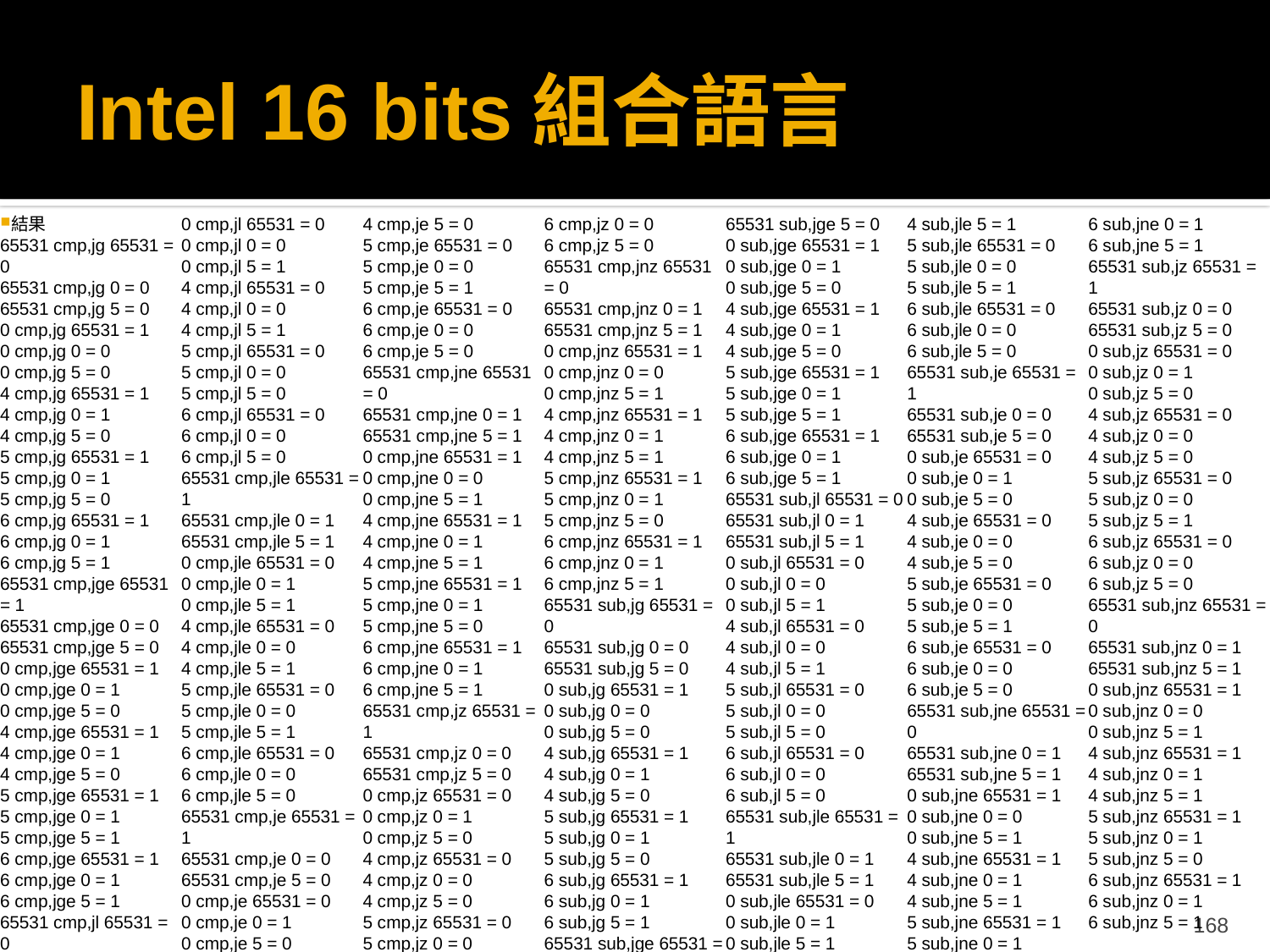

# Intel 16 bits組合語言
結果
65531 cmp,jg 65531 = 0
65531 cmp,jg 0 = 0
65531 cmp,jg 5 = 0
0 cmp,jg 65531 = 1
0 cmp,jg 0 = 0
0 cmp,jg 5 = 0
4 cmp,jg 65531 = 1
4 cmp,jg 0 = 1
4 cmp,jg 5 = 0
5 cmp,jg 65531 = 1
5 cmp,jg 0 = 1
5 cmp,jg 5 = 0
6 cmp,jg 65531 = 1
6 cmp,jg 0 = 1
6 cmp,jg 5 = 1
65531 cmp,jge 65531 = 1
65531 cmp,jge 0 = 0
65531 cmp,jge 5 = 0
0 cmp,jge 65531 = 1
0 cmp,jge 0 = 1
0 cmp,jge 5 = 0
4 cmp,jge 65531 = 1
4 cmp,jge 0 = 1
4 cmp,jge 5 = 0
5 cmp,jge 65531 = 1
5 cmp,jge 0 = 1
5 cmp,jge 5 = 1
6 cmp,jge 65531 = 1
6 cmp,jge 0 = 1
6 cmp,jge 5 = 1
65531 cmp,jl 65531 = 0
65531 cmp,jl 0 = 1
65531 cmp,jl 5 = 1
0 cmp,jl 65531 = 0
0 cmp,jl 0 = 0
0 cmp,jl 5 = 1
4 cmp,jl 65531 = 0
4 cmp,jl 0 = 0
4 cmp,jl 5 = 1
5 cmp,jl 65531 = 0
5 cmp,jl 0 = 0
5 cmp,jl 5 = 0
6 cmp,jl 65531 = 0
6 cmp,jl 0 = 0
6 cmp,jl 5 = 0
65531 cmp,jle 65531 = 1
65531 cmp,jle 0 = 1
65531 cmp,jle 5 = 1
0 cmp,jle 65531 = 0
0 cmp,jle 0 = 1
0 cmp,jle 5 = 1
4 cmp,jle 65531 = 0
4 cmp,jle 0 = 0
4 cmp,jle 5 = 1
5 cmp,jle 65531 = 0
5 cmp,jle 0 = 0
5 cmp,jle 5 = 1
6 cmp,jle 65531 = 0
6 cmp,jle 0 = 0
6 cmp,jle 5 = 0
65531 cmp,je 65531 = 1
65531 cmp,je 0 = 0
65531 cmp,je 5 = 0
0 cmp,je 65531 = 0
0 cmp,je 0 = 1
0 cmp,je 5 = 0
4 cmp,je 65531 = 0
4 cmp,je 0 = 0
4 cmp,je 5 = 0
5 cmp,je 65531 = 0
5 cmp,je 0 = 0
5 cmp,je 5 = 1
6 cmp,je 65531 = 0
6 cmp,je 0 = 0
6 cmp,je 5 = 0
65531 cmp,jne 65531 = 0
65531 cmp,jne 0 = 1
65531 cmp,jne 5 = 1
0 cmp,jne 65531 = 1
0 cmp,jne 0 = 0
0 cmp,jne 5 = 1
4 cmp,jne 65531 = 1
4 cmp,jne 0 = 1
4 cmp,jne 5 = 1
5 cmp,jne 65531 = 1
5 cmp,jne 0 = 1
5 cmp,jne 5 = 0
6 cmp,jne 65531 = 1
6 cmp,jne 0 = 1
6 cmp,jne 5 = 1
65531 cmp,jz 65531 = 1
65531 cmp,jz 0 = 0
65531 cmp,jz 5 = 0
0 cmp,jz 65531 = 0
0 cmp,jz 0 = 1
0 cmp,jz 5 = 0
4 cmp,jz 65531 = 0
4 cmp,jz 0 = 0
4 cmp,jz 5 = 0
5 cmp,jz 65531 = 0
5 cmp,jz 0 = 0
5 cmp,jz 5 = 1
6 cmp,jz 65531 = 0
6 cmp,jz 0 = 0
6 cmp,jz 5 = 0
65531 cmp,jnz 65531 = 0
65531 cmp,jnz 0 = 1
65531 cmp,jnz 5 = 1
0 cmp,jnz 65531 = 1
0 cmp,jnz 0 = 0
0 cmp,jnz 5 = 1
4 cmp,jnz 65531 = 1
4 cmp,jnz 0 = 1
4 cmp,jnz 5 = 1
5 cmp,jnz 65531 = 1
5 cmp,jnz 0 = 1
5 cmp,jnz 5 = 0
6 cmp,jnz 65531 = 1
6 cmp,jnz 0 = 1
6 cmp,jnz 5 = 1
65531 sub,jg 65531 = 0
65531 sub,jg 0 = 0
65531 sub,jg 5 = 0
0 sub,jg 65531 = 1
0 sub,jg 0 = 0
0 sub,jg 5 = 0
4 sub,jg 65531 = 1
4 sub,jg 0 = 1
4 sub,jg 5 = 0
5 sub,jg 65531 = 1
5 sub,jg 0 = 1
5 sub,jg 5 = 0
6 sub,jg 65531 = 1
6 sub,jg 0 = 1
6 sub,jg 5 = 1
65531 sub,jge 65531 = 1
65531 sub,jge 0 = 0
65531 sub,jge 5 = 0
0 sub,jge 65531 = 1
0 sub,jge 0 = 1
0 sub,jge 5 = 0
4 sub,jge 65531 = 1
4 sub,jge 0 = 1
4 sub,jge 5 = 0
5 sub,jge 65531 = 1
5 sub,jge 0 = 1
5 sub,jge 5 = 1
6 sub,jge 65531 = 1
6 sub,jge 0 = 1
6 sub,jge 5 = 1
65531 sub,jl 65531 = 0
65531 sub,jl 0 = 1
65531 sub,jl 5 = 1
0 sub,jl 65531 = 0
0 sub,jl 0 = 0
0 sub,jl 5 = 1
4 sub,jl 65531 = 0
4 sub,jl 0 = 0
4 sub,jl 5 = 1
5 sub,jl 65531 = 0
5 sub,jl 0 = 0
5 sub,jl 5 = 0
6 sub,jl 65531 = 0
6 sub,jl 0 = 0
6 sub,jl 5 = 0
65531 sub,jle 65531 = 1
65531 sub,jle 0 = 1
65531 sub,jle 5 = 1
0 sub,jle 65531 = 0
0 sub,jle 0 = 1
0 sub,jle 5 = 1
4 sub,jle 65531 = 0
4 sub,jle 0 = 0
4 sub,jle 5 = 1
5 sub,jle 65531 = 0
5 sub,jle 0 = 0
5 sub,jle 5 = 1
6 sub,jle 65531 = 0
6 sub,jle 0 = 0
6 sub,jle 5 = 0
65531 sub,je 65531 = 1
65531 sub,je 0 = 0
65531 sub,je 5 = 0
0 sub,je 65531 = 0
0 sub,je 0 = 1
0 sub,je 5 = 0
4 sub,je 65531 = 0
4 sub,je 0 = 0
4 sub,je 5 = 0
5 sub,je 65531 = 0
5 sub,je 0 = 0
5 sub,je 5 = 1
6 sub,je 65531 = 0
6 sub,je 0 = 0
6 sub,je 5 = 0
65531 sub,jne 65531 = 0
65531 sub,jne 0 = 1
65531 sub,jne 5 = 1
0 sub,jne 65531 = 1
0 sub,jne 0 = 0
0 sub,jne 5 = 1
4 sub,jne 65531 = 1
4 sub,jne 0 = 1
4 sub,jne 5 = 1
5 sub,jne 65531 = 1
5 sub,jne 0 = 1
5 sub,jne 5 = 0
6 sub,jne 65531 = 1
6 sub,jne 0 = 1
6 sub,jne 5 = 1
65531 sub,jz 65531 = 1
65531 sub,jz 0 = 0
65531 sub,jz 5 = 0
0 sub,jz 65531 = 0
0 sub,jz 0 = 1
0 sub,jz 5 = 0
4 sub,jz 65531 = 0
4 sub,jz 0 = 0
4 sub,jz 5 = 0
5 sub,jz 65531 = 0
5 sub,jz 0 = 0
5 sub,jz 5 = 1
6 sub,jz 65531 = 0
6 sub,jz 0 = 0
6 sub,jz 5 = 0
65531 sub,jnz 65531 = 0
65531 sub,jnz 0 = 1
65531 sub,jnz 5 = 1
0 sub,jnz 65531 = 1
0 sub,jnz 0 = 0
0 sub,jnz 5 = 1
4 sub,jnz 65531 = 1
4 sub,jnz 0 = 1
4 sub,jnz 5 = 1
5 sub,jnz 65531 = 1
5 sub,jnz 0 = 1
5 sub,jnz 5 = 0
6 sub,jnz 65531 = 1
6 sub,jnz 0 = 1
6 sub,jnz 5 = 1

168